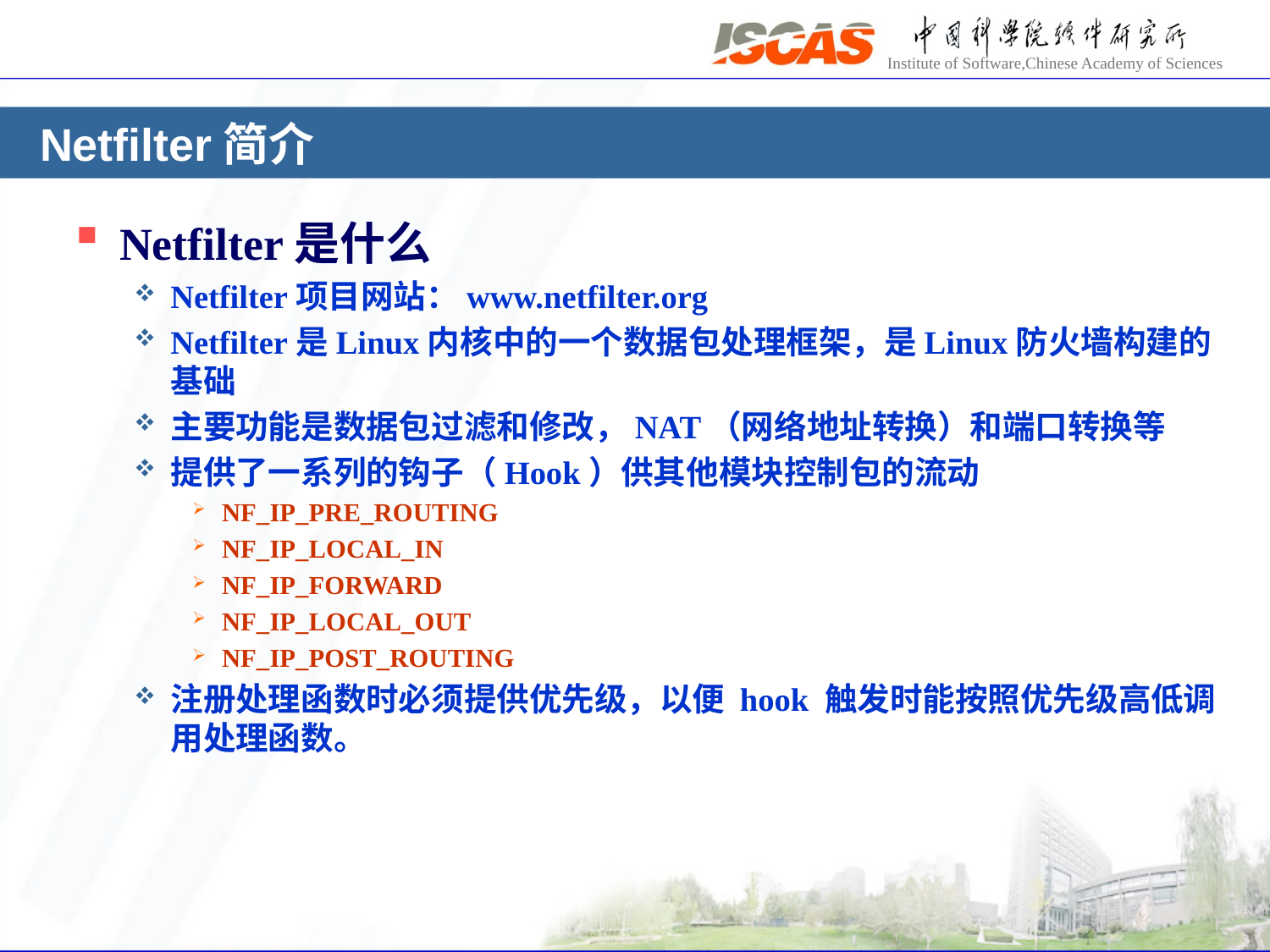

# Netfilter简介
Netfilter是什么
Netfilter项目网站：www.netfilter.org
Netfilter是Linux内核中的一个数据包处理框架，是Linux防火墙构建的基础
主要功能是数据包过滤和修改，NAT（网络地址转换）和端口转换等
提供了一系列的钩子（Hook）供其他模块控制包的流动
NF_IP_PRE_ROUTING
NF_IP_LOCAL_IN
NF_IP_FORWARD
NF_IP_LOCAL_OUT
NF_IP_POST_ROUTING
注册处理函数时必须提供优先级，以便 hook 触发时能按照优先级高低调用处理函数。